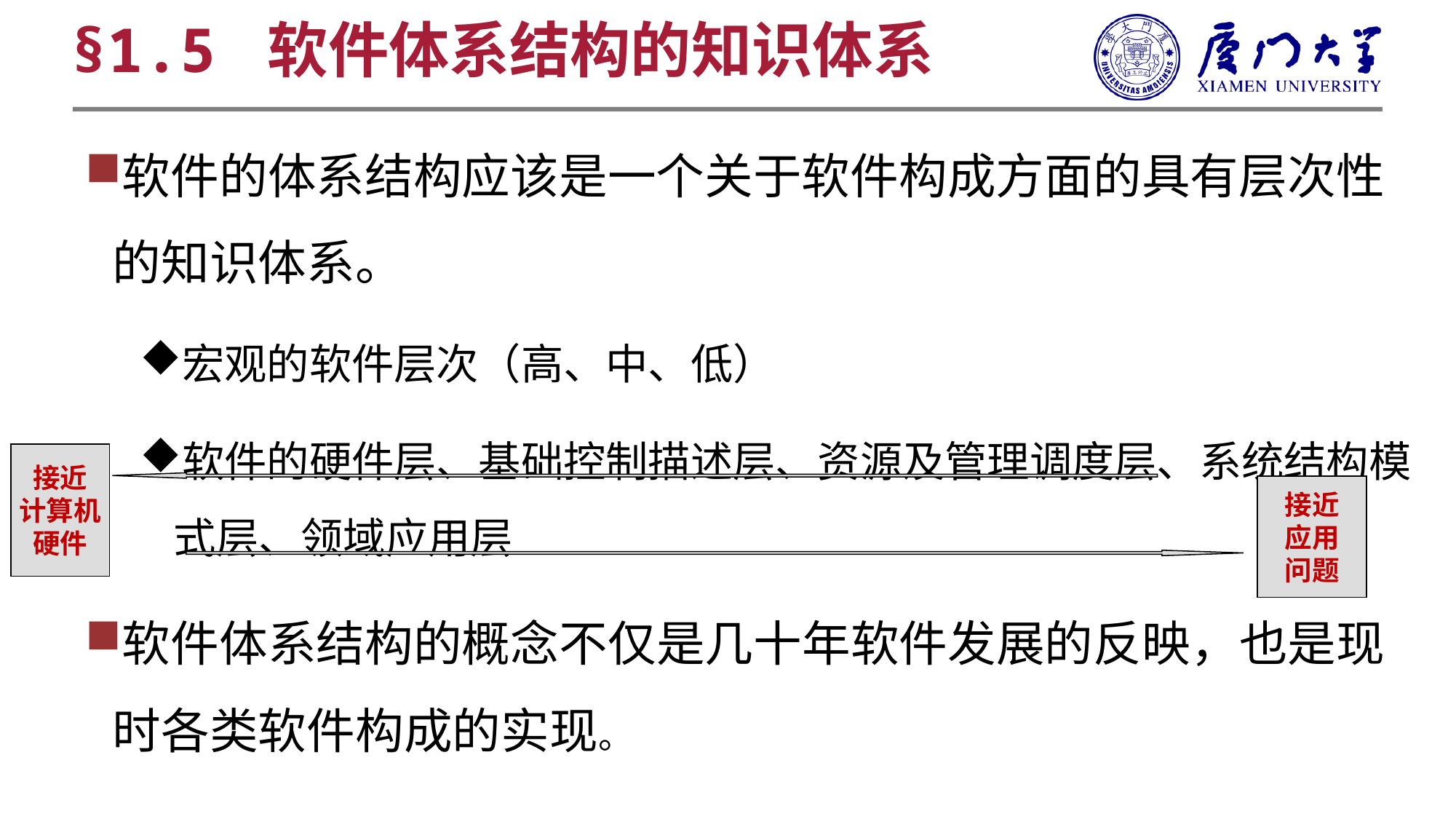

§1.5 软件体系结构的知识体系
软件的体系结构应该是一个关于软件构成方面的具有层次性的知识体系。
宏观的软件层次（高、中、低）
软件的硬件层、基础控制描述层、资源及管理调度层、系统结构模式层、领域应用层
软件体系结构的概念不仅是几十年软件发展的反映，也是现时各类软件构成的实现。

接近
计算机
硬件

接近
应用
问题